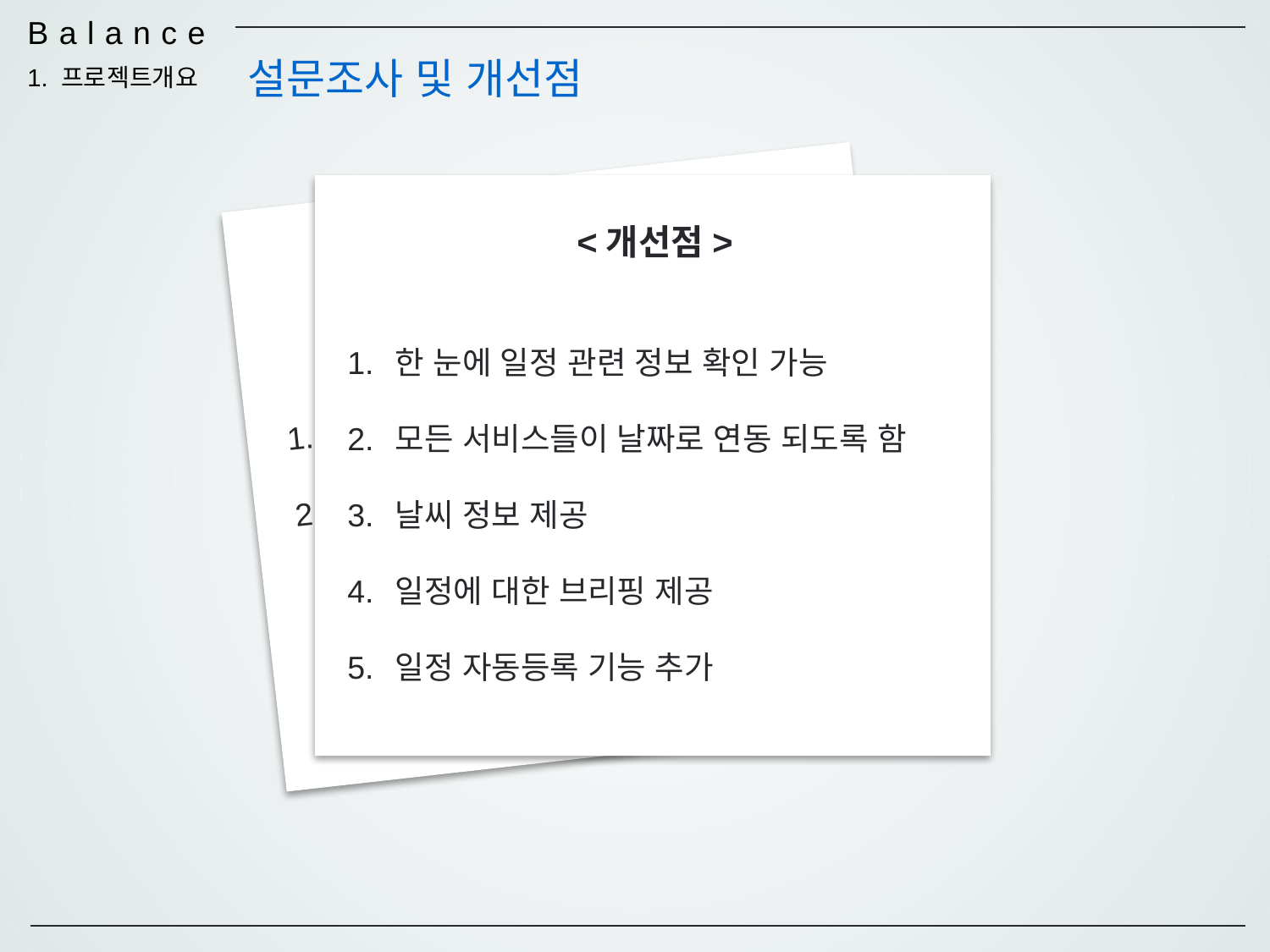

설문조사 및 개선점
1. 프로젝트개요

<공통적으로 나온 아쉬운 점>
앞의 3가지 아쉬운 점 개선 필요

일정 자동등록, 브리핑 서비스 필요
<개선점>
한 눈에 일정 관련 정보 확인 가능
모든 서비스들이 날짜로 연동 되도록 함
날씨 정보 제공
일정에 대한 브리핑 제공
일정 자동등록 기능 추가